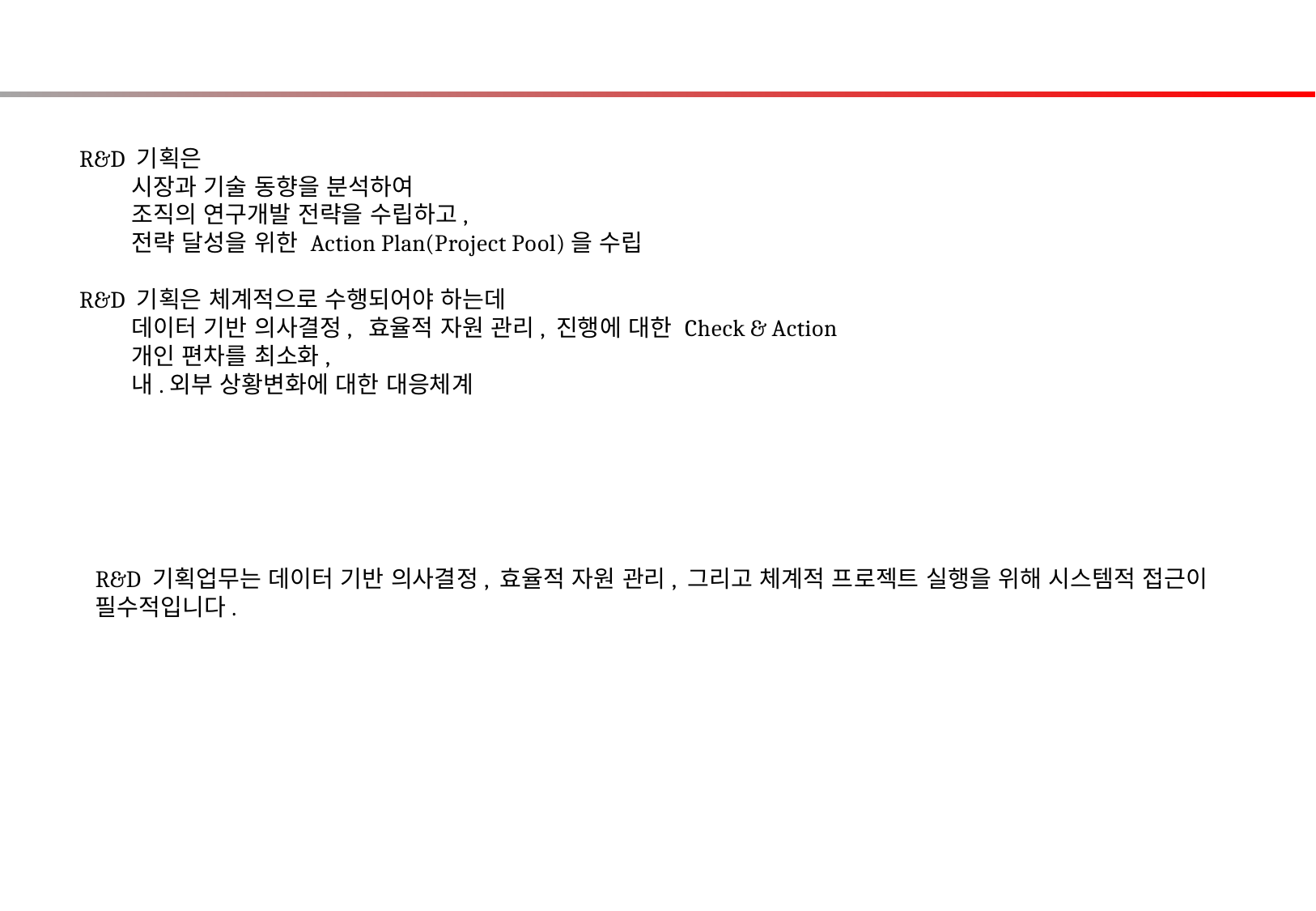

R&D 기획은
       시장과 기술 동향을 분석하여
       조직의 연구개발 전략을 수립하고,
       전략 달성을 위한 Action Plan(Project Pool)을 수립

R&D 기획은 체계적으로 수행되어야 하는데
       데이터 기반 의사결정,  효율적 자원 관리, 진행에 대한 Check & Action
       개인 편차를 최소화,
       내.외부 상황변화에 대한 대응체계
R&D 기획업무는 데이터 기반 의사결정, 효율적 자원 관리, 그리고 체계적 프로젝트 실행을 위해 시스템적 접근이 필수적입니다.